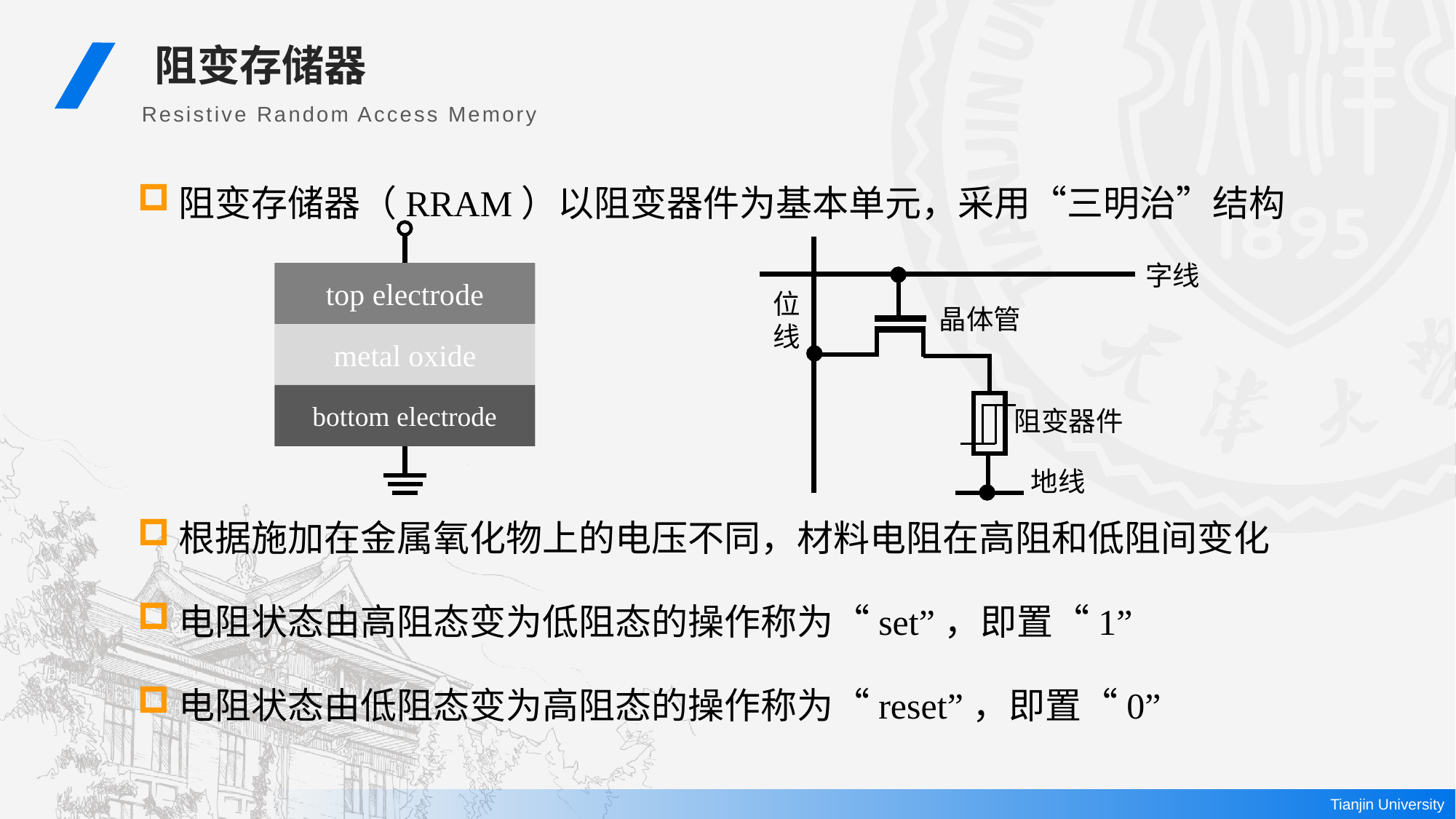

阻变存储器
Resistive Random Access Memory
阻变存储器（RRAM）以阻变器件为基本单元，采用“三明治”结构

根据施加在金属氧化物上的电压不同，材料电阻在高阻和低阻间变化
电阻状态由高阻态变为低阻态的操作称为“set”，即置“1”
电阻状态由低阻态变为高阻态的操作称为“reset”，即置“0”

top electrode
metal oxide
bottom electrode
字线

位线
晶体管

阻变器件
地线